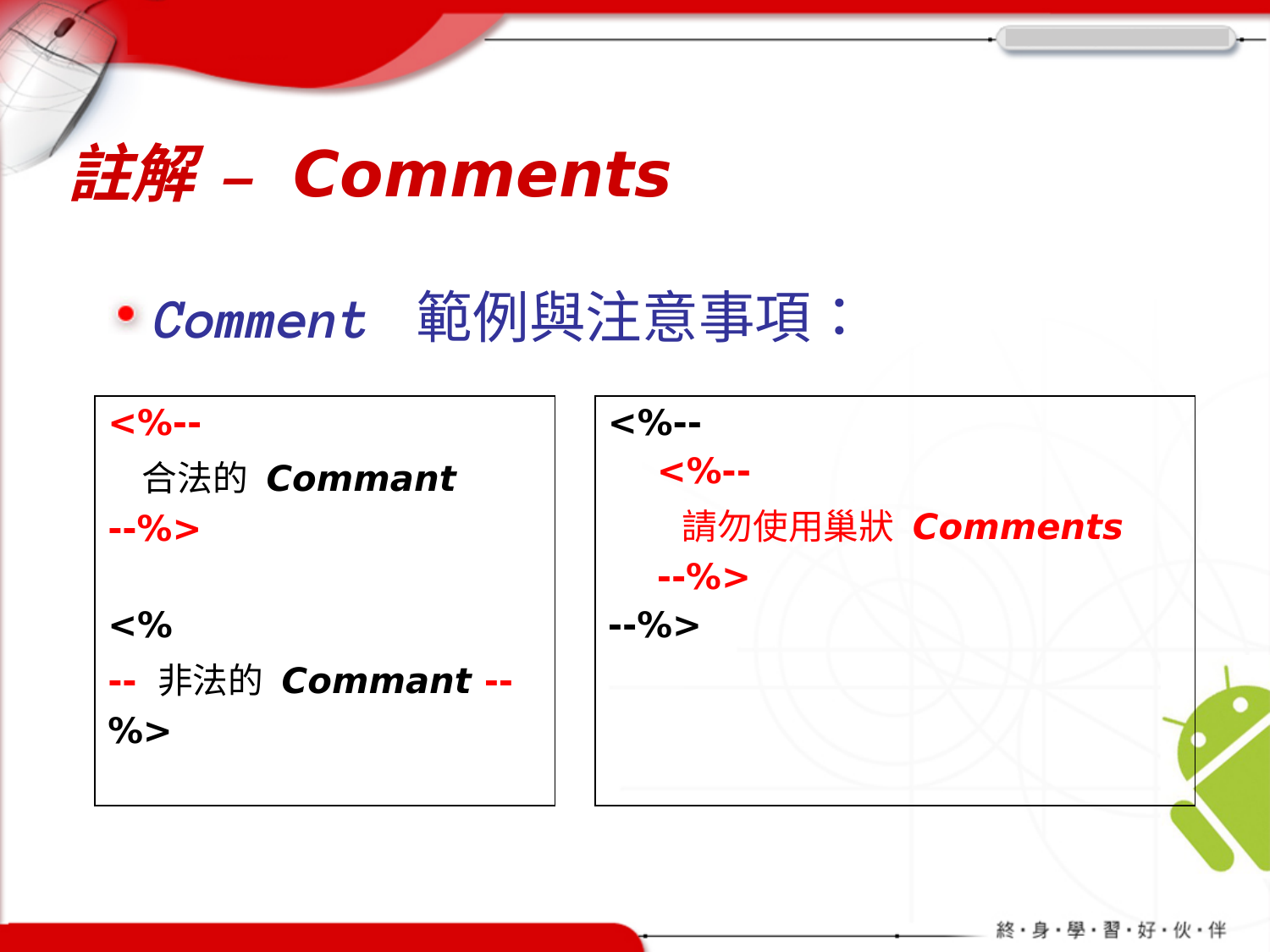

# 註解 - Comments
Comment 範例與注意事項：
| <%-- 合法的 Commant --%> <% -- 非法的 Commant -- %> |
| --- |
| <%-- <%-- 請勿使用巢狀 Comments --%> --%> |
| --- |